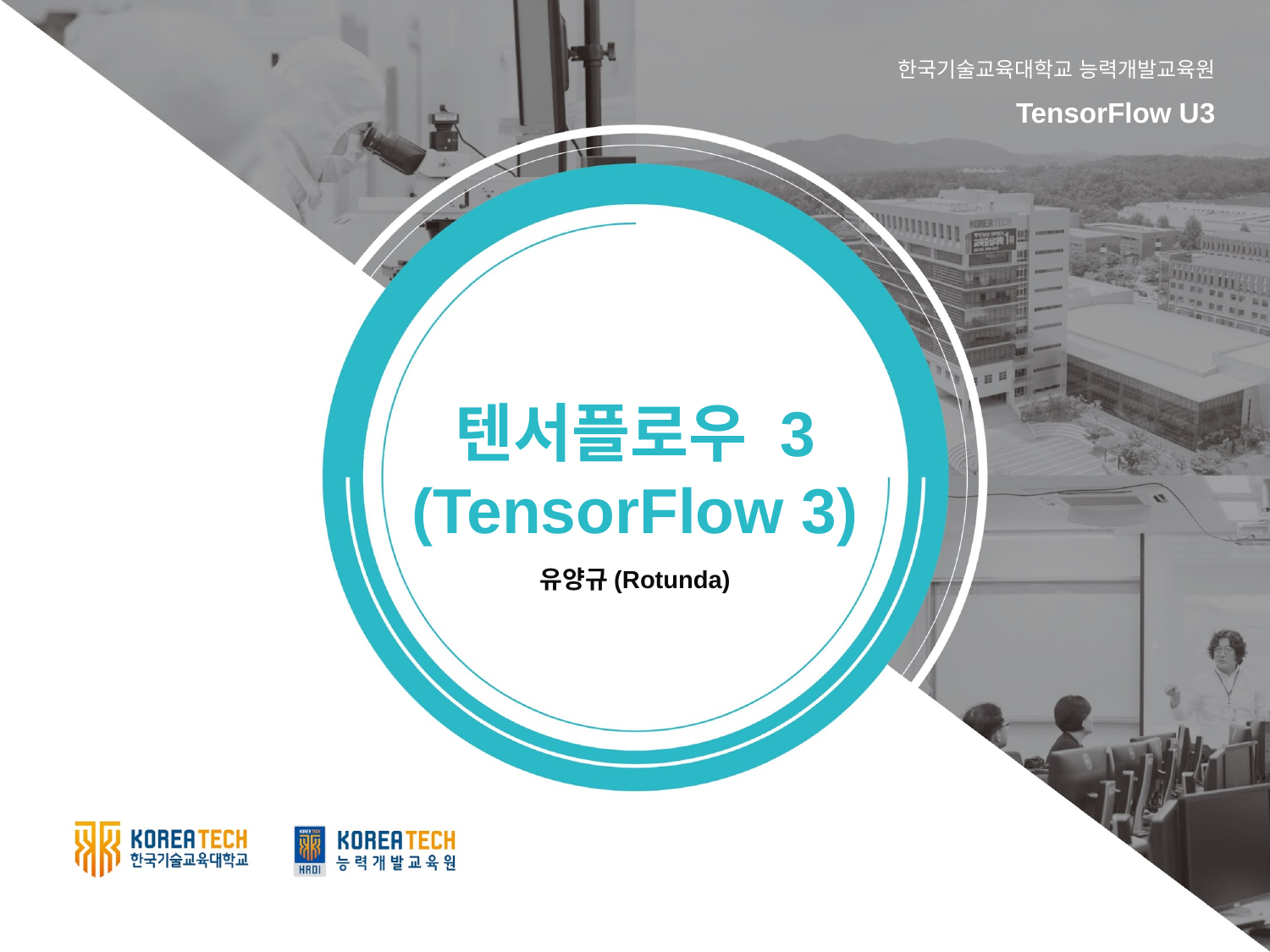

한국기술교육대학교 능력개발교육원
TensorFlow U3
텐서플로우 3
(TensorFlow 3)
유양규(Rotunda)